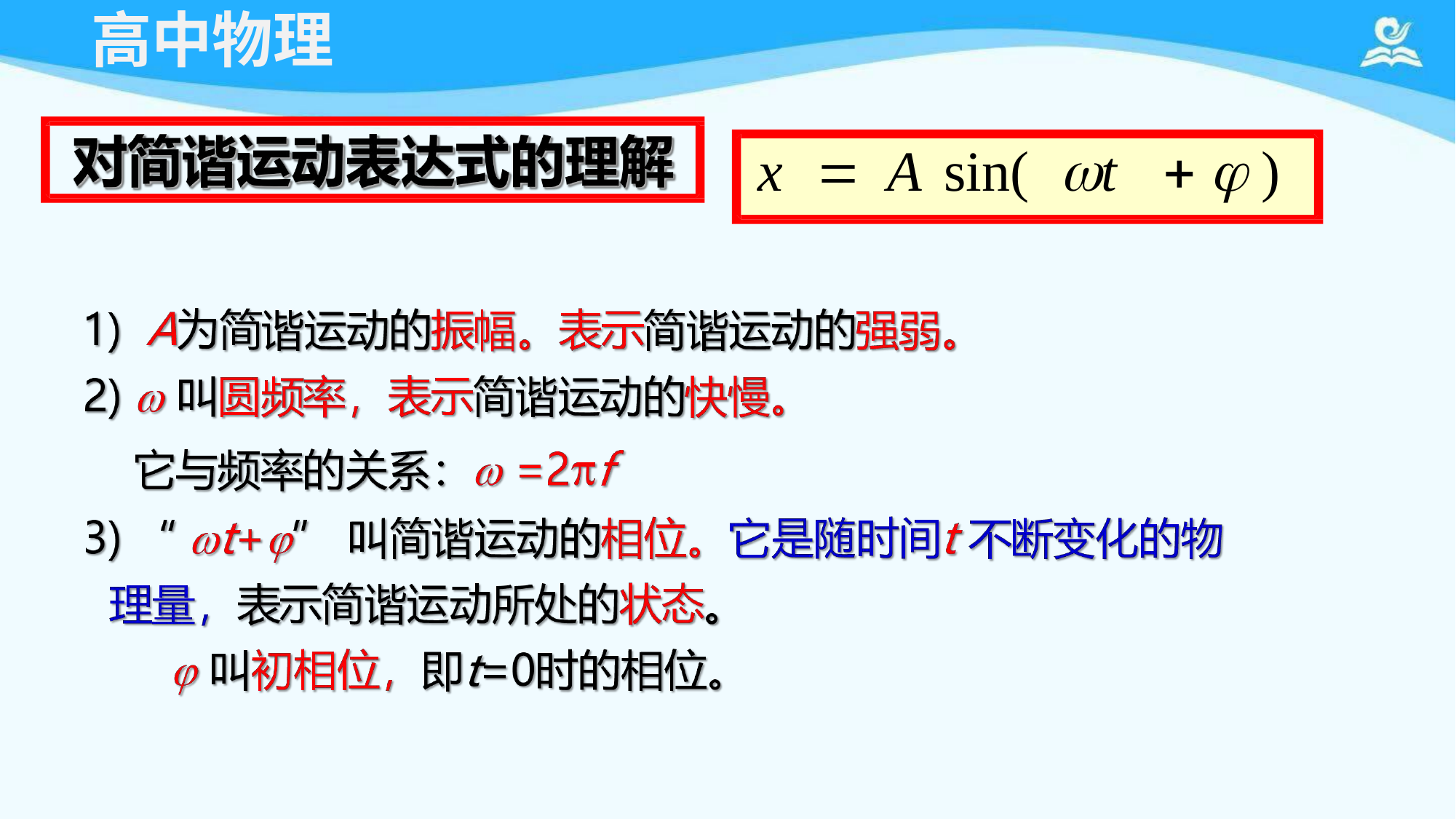

高中物理

x	=	A	sin(	ωt	+ ϕ )